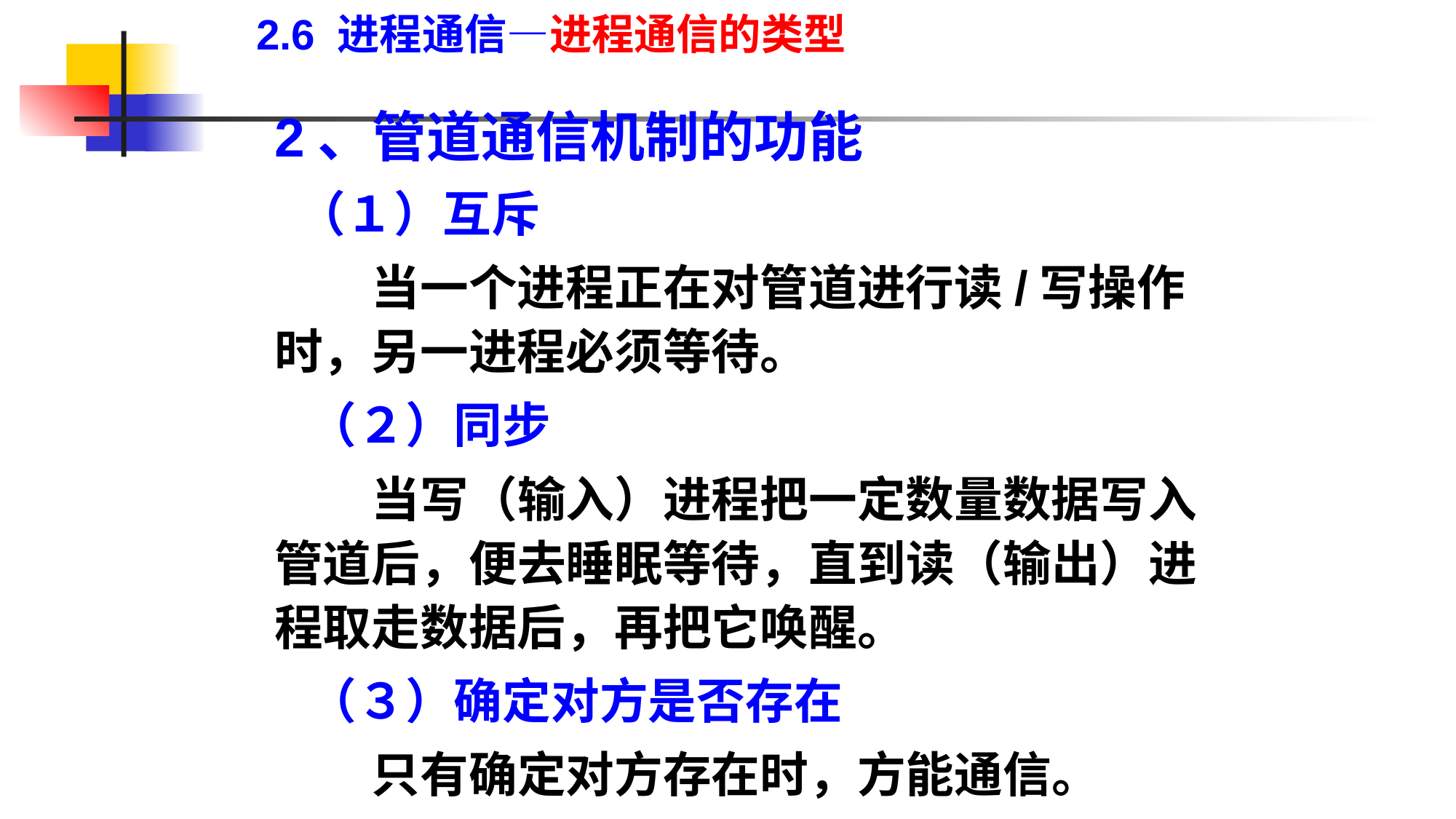

2.6 进程通信—进程通信的类型
2、管道通信机制的功能
 （１）互斥
　　当一个进程正在对管道进行读/写操作时，另一进程必须等待。
  （２）同步
　　当写（输入）进程把一定数量数据写入管道后，便去睡眠等待，直到读（输出）进程取走数据后，再把它唤醒。
  （３）确定对方是否存在
　　只有确定对方存在时，方能通信。